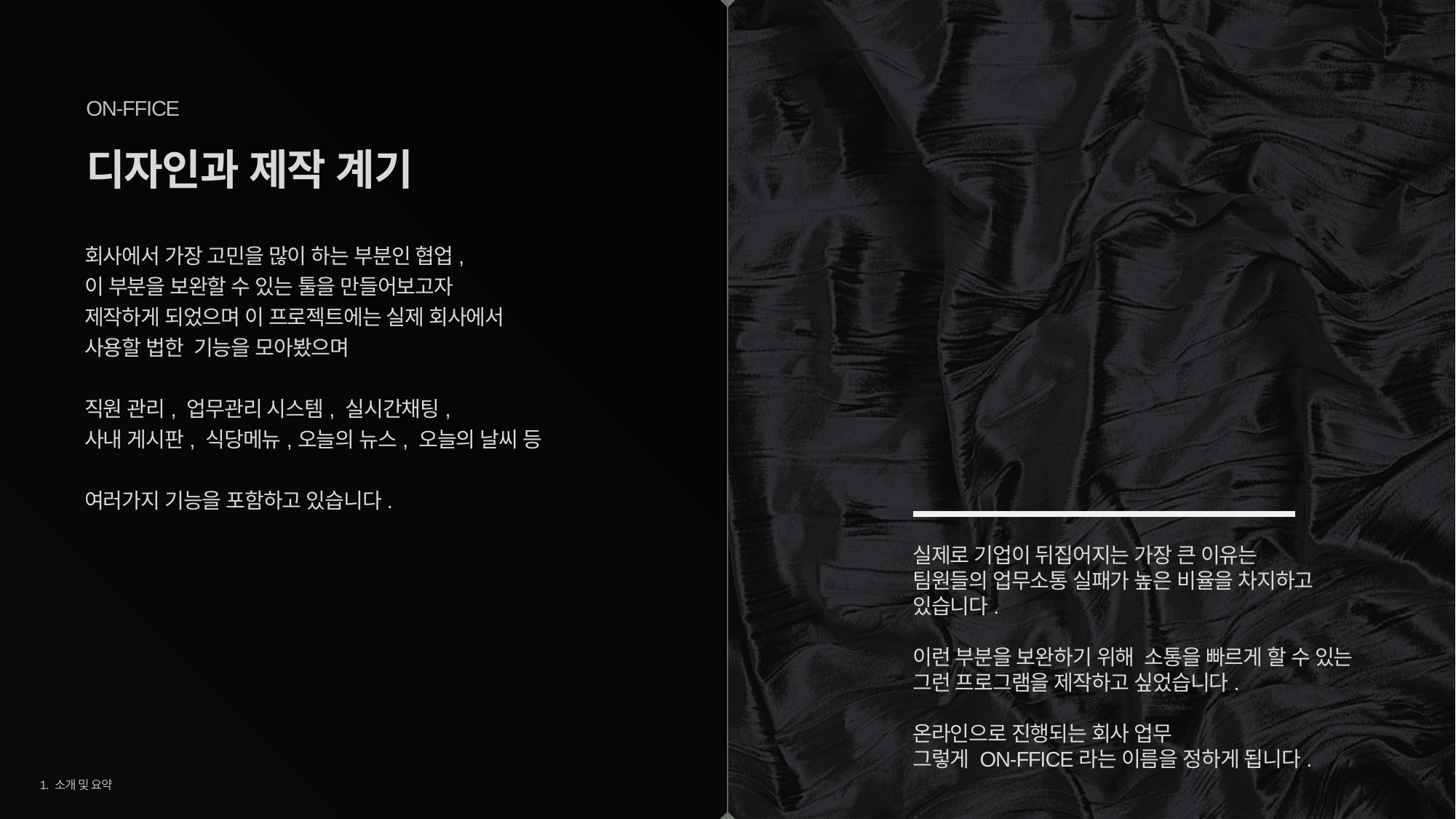

ON-FFICE
# 디자인과 제작 계기
회사에서 가장 고민을 많이 하는 부분인 협업,
이 부분을 보완할 수 있는 툴을 만들어보고자
제작하게 되었으며 이 프로젝트에는 실제 회사에서
사용할 법한  기능을 모아봤으며

직원 관리, 업무관리 시스템, 실시간채팅,
사내 게시판, 식당메뉴,오늘의 뉴스, 오늘의 날씨 등

여러가지 기능을 포함하고 있습니다.
실제로 기업이 뒤집어지는 가장 큰 이유는
팀원들의 업무소통 실패가 높은 비율을 차지하고 있습니다.

이런 부분을 보완하기 위해  소통을 빠르게 할 수 있는
그런 프로그램을 제작하고 싶었습니다.

온라인으로 진행되는 회사 업무
그렇게 ON-FFICE라는 이름을 정하게 됩니다.
1. 소개 및 요약
4